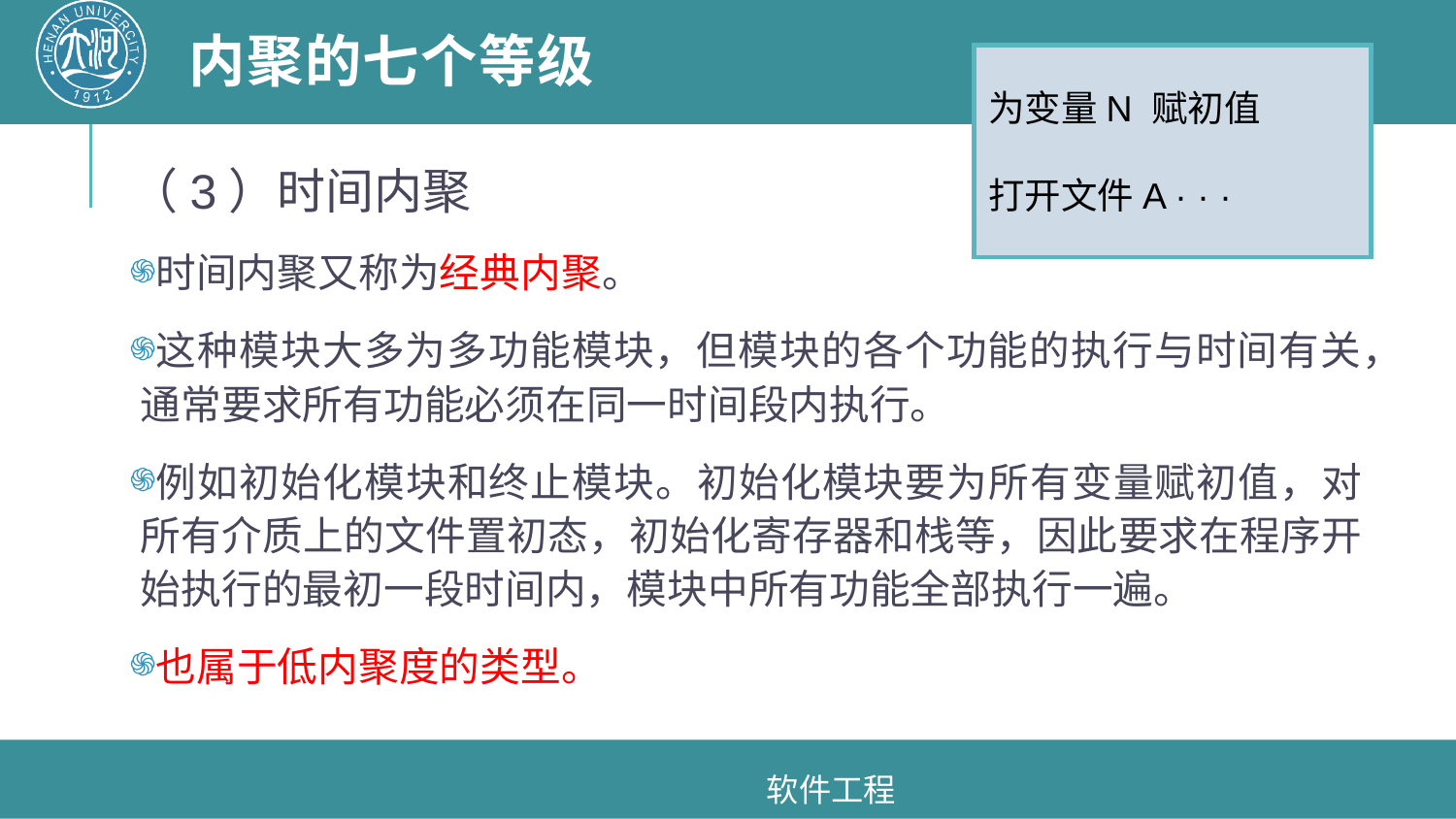

# 内聚的七个等级
为变量N 赋初值

打开文件A · · ·
（3）时间内聚
时间内聚又称为经典内聚。
这种模块大多为多功能模块，但模块的各个功能的执行与时间有关，通常要求所有功能必须在同一时间段内执行。
例如初始化模块和终止模块。初始化模块要为所有变量赋初值，对所有介质上的文件置初态，初始化寄存器和栈等，因此要求在程序开始执行的最初一段时间内，模块中所有功能全部执行一遍。
也属于低内聚度的类型。

软件工程
173